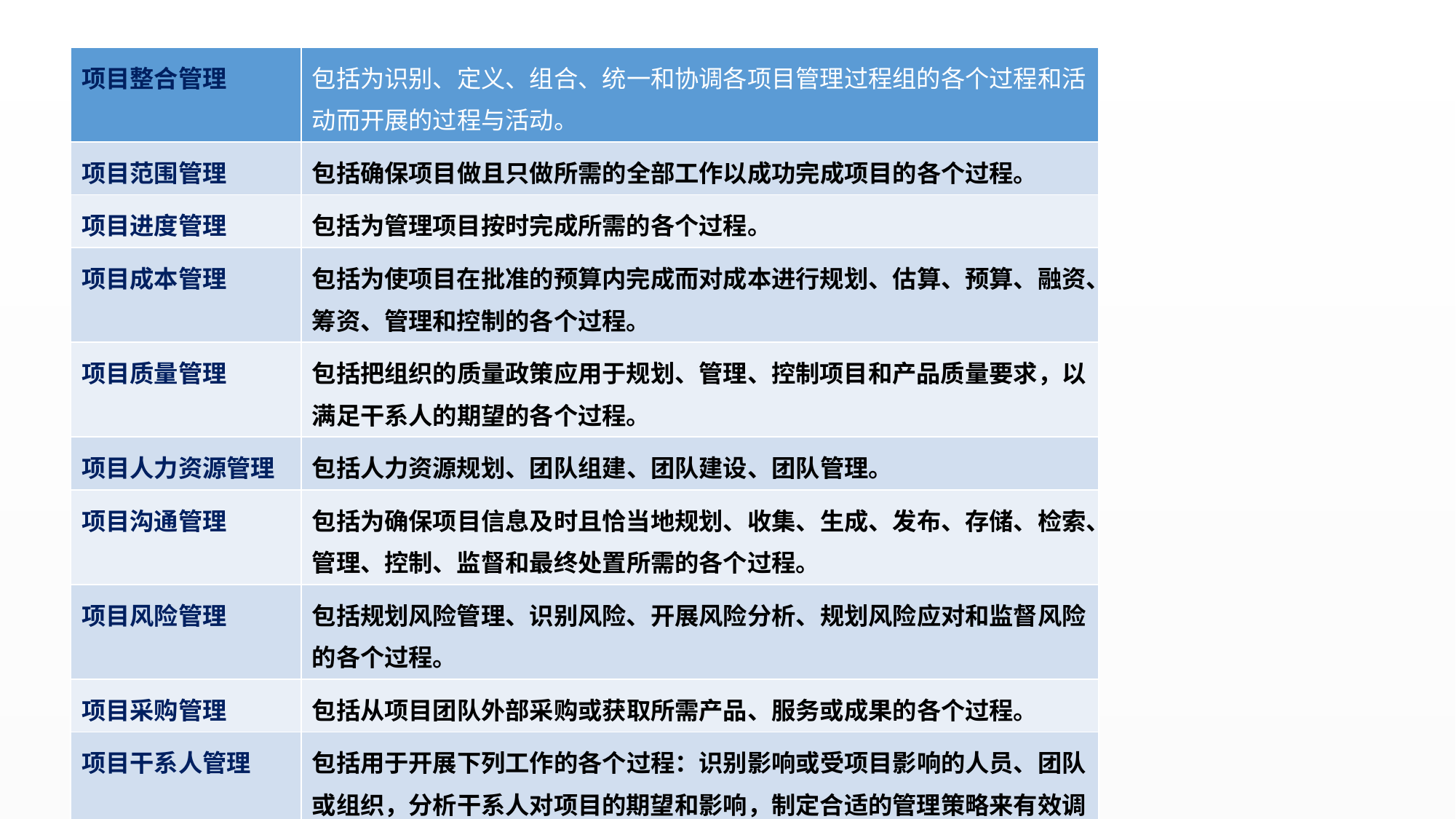

| 项目整合管理 | 包括为识别、定义、组合、统一和协调各项目管理过程组的各个过程和活动而开展的过程与活动。 |
| --- | --- |
| 项目范围管理 | 包括确保项目做且只做所需的全部工作以成功完成项目的各个过程。 |
| 项目进度管理 | 包括为管理项目按时完成所需的各个过程。 |
| 项目成本管理 | 包括为使项目在批准的预算内完成而对成本进行规划、估算、预算、融资、筹资、管理和控制的各个过程。 |
| 项目质量管理 | 包括把组织的质量政策应用于规划、管理、控制项目和产品质量要求，以满足干系人的期望的各个过程。 |
| 项目人力资源管理 | 包括人力资源规划、团队组建、团队建设、团队管理。 |
| 项目沟通管理 | 包括为确保项目信息及时且恰当地规划、收集、生成、发布、存储、检索、管理、控制、监督和最终处置所需的各个过程。 |
| 项目风险管理 | 包括规划风险管理、识别风险、开展风险分析、规划风险应对和监督风险的各个过程。 |
| 项目采购管理 | 包括从项目团队外部采购或获取所需产品、服务或成果的各个过程。 |
| 项目干系人管理 | 包括用于开展下列工作的各个过程：识别影响或受项目影响的人员、团队或组织，分析干系人对项目的期望和影响，制定合适的管理策略来有效调动干系人参与项目决策和执行。 |